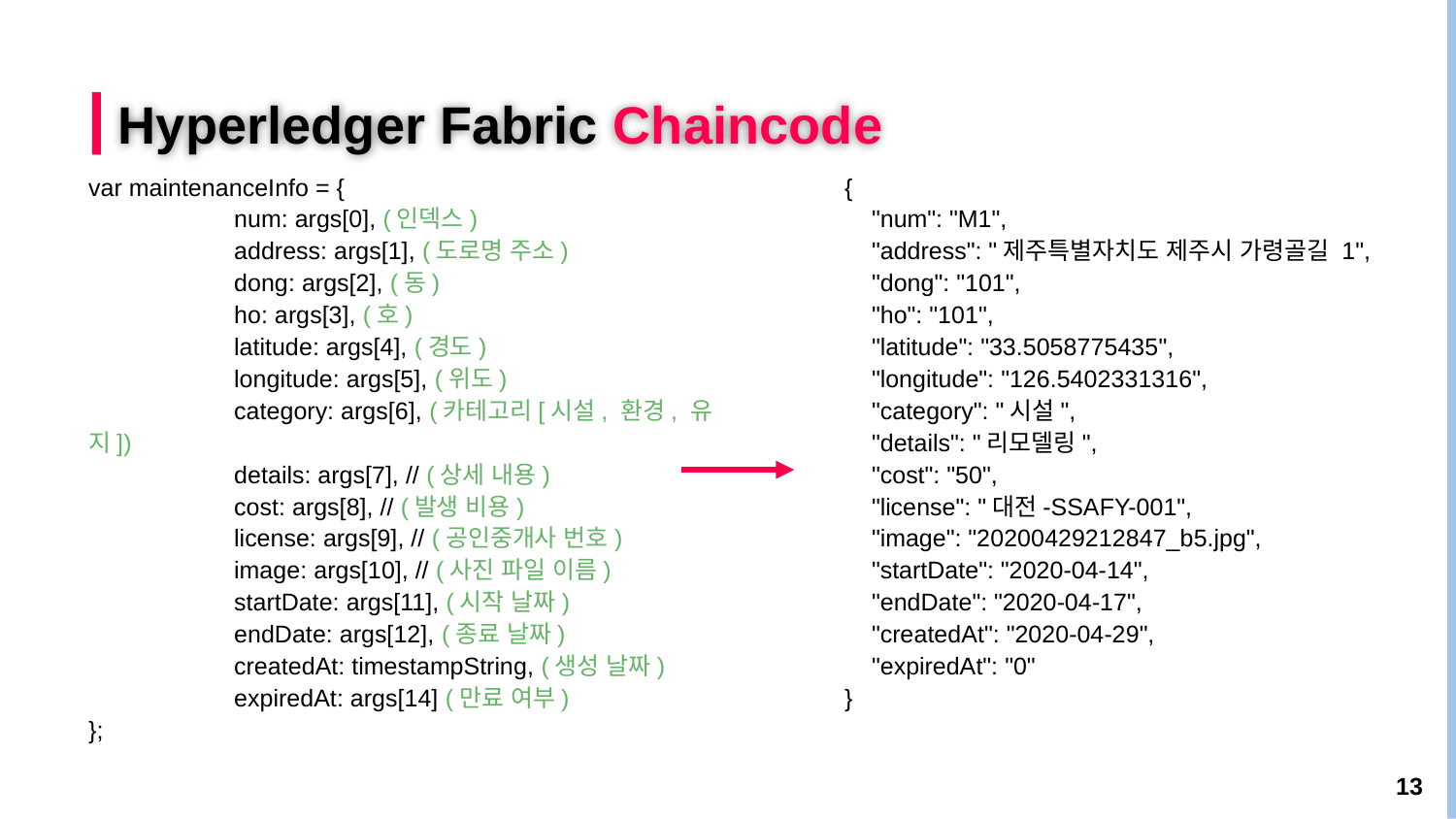

# Hyperledger Fabric Chaincode
var maintenanceInfo = {
	num: args[0], (인덱스)
	address: args[1], (도로명 주소)
	dong: args[2], (동)
	ho: args[3], (호)
	latitude: args[4], (경도)
	longitude: args[5], (위도)
	category: args[6], (카테고리[시설, 환경, 유지])
	details: args[7], // (상세 내용)
	cost: args[8], // (발생 비용)
	license: args[9], // (공인중개사 번호)
	image: args[10], // (사진 파일 이름)
	startDate: args[11], (시작 날짜)
	endDate: args[12], (종료 날짜)
	createdAt: timestampString, (생성 날짜)
	expiredAt: args[14] (만료 여부)
};
{
    "num": "M1",
    "address": "제주특별자치도 제주시 가령골길 1",
    "dong": "101",
    "ho": "101",
    "latitude": "33.5058775435",
    "longitude": "126.5402331316",
    "category": "시설",
    "details": "리모델링",
    "cost": "50",
    "license": "대전-SSAFY-001",
    "image": "20200429212847_b5.jpg",
    "startDate": "2020-04-14",
    "endDate": "2020-04-17",
    "createdAt": "2020-04-29",
    "expiredAt": "0"
}
13